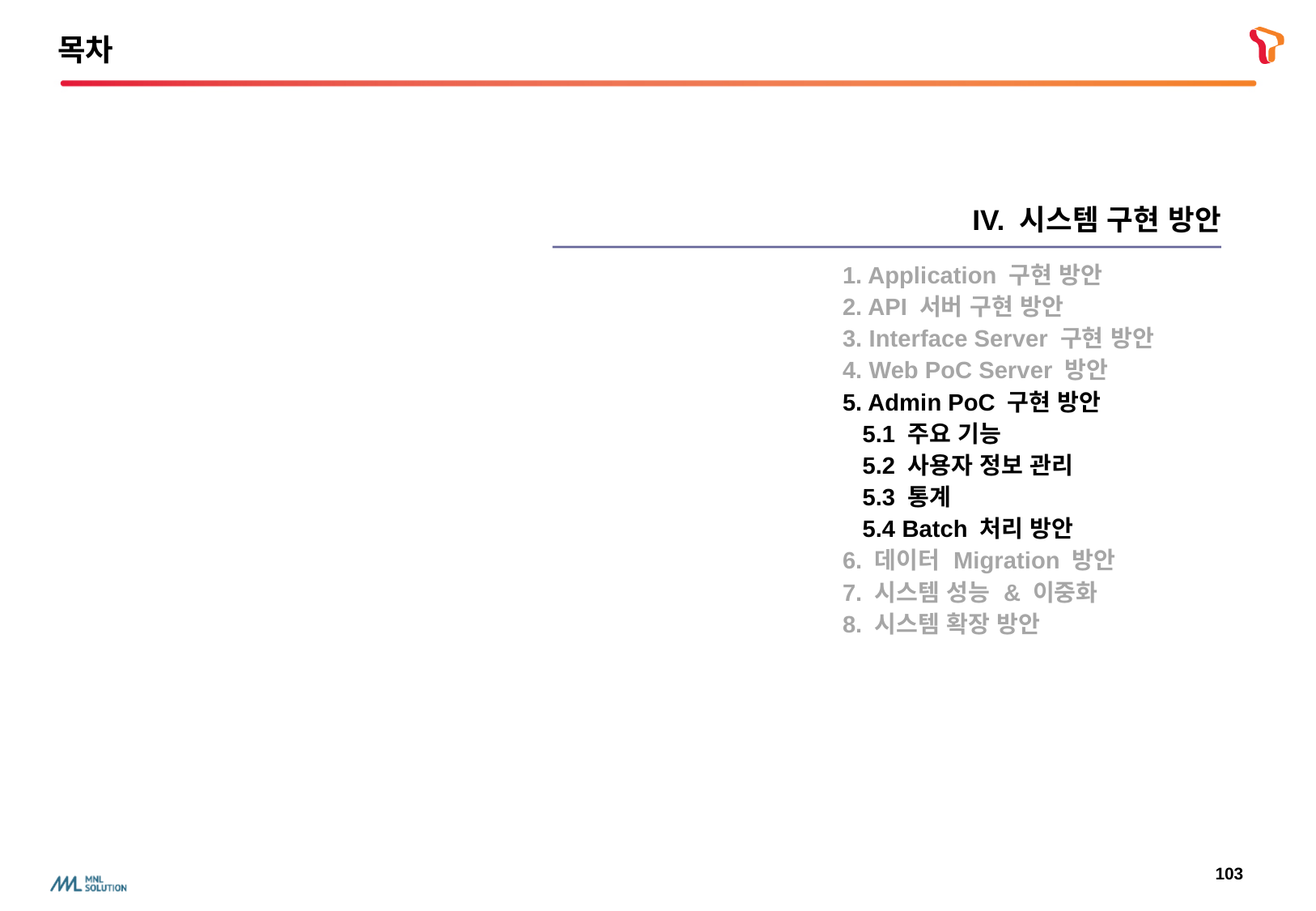

목차
IV. 시스템 구현 방안

| 1. Application 구현 방안 2. API 서버 구현 방안 3. Interface Server 구현 방안 4. Web PoC Server 방안 5. Admin PoC 구현 방안 5.1 주요 기능 5.2 사용자 정보 관리 5.3 통계 5.4 Batch 처리 방안 6. 데이터 Migration 방안 7. 시스템 성능 & 이중화 8. 시스템 확장 방안 |
| --- |